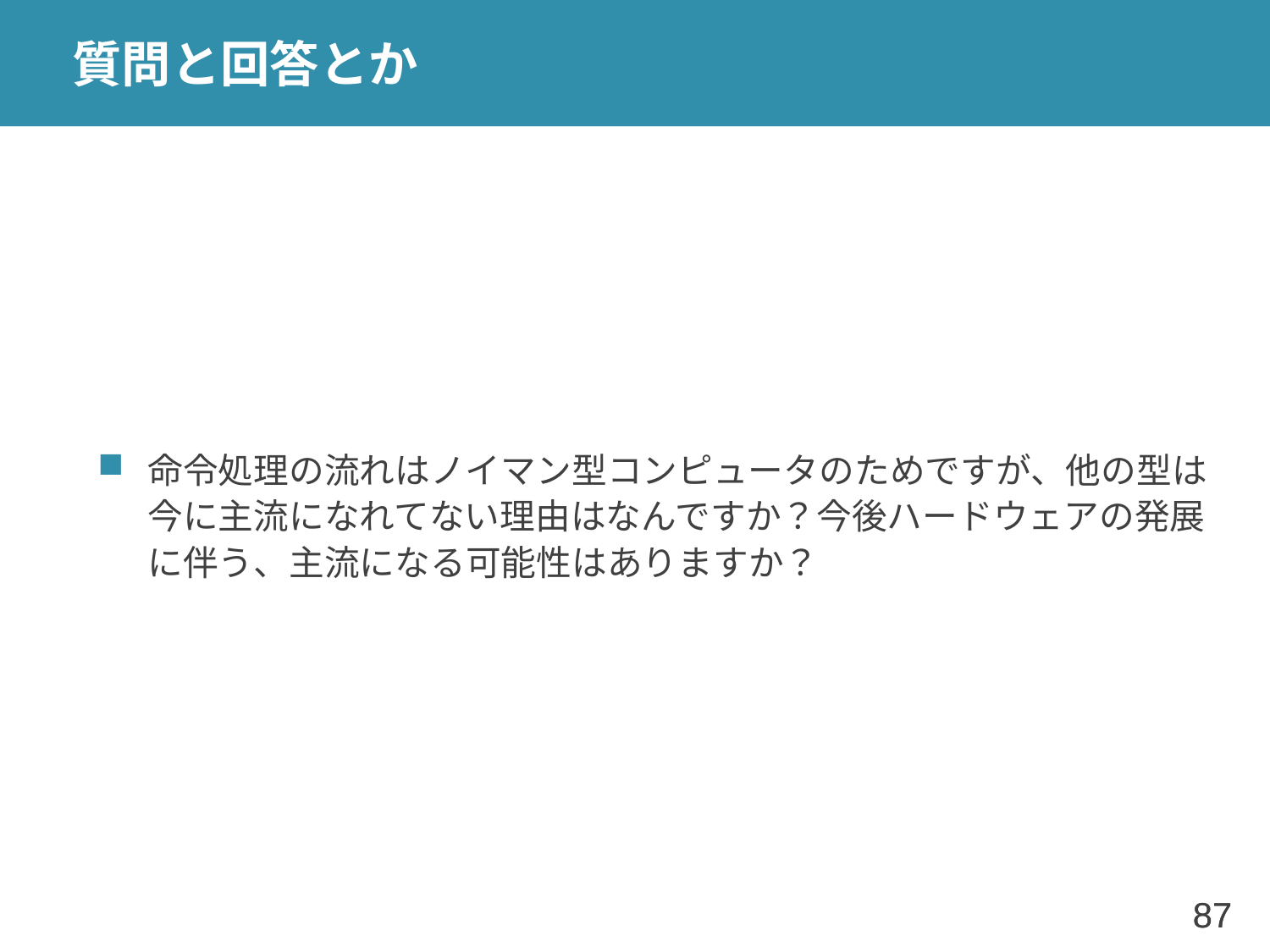

# 質問と回答とか
命令処理の流れはノイマン型コンピュータのためですが、他の型は今に主流になれてない理由はなんですか？今後ハードウェアの発展に伴う、主流になる可能性はありますか？